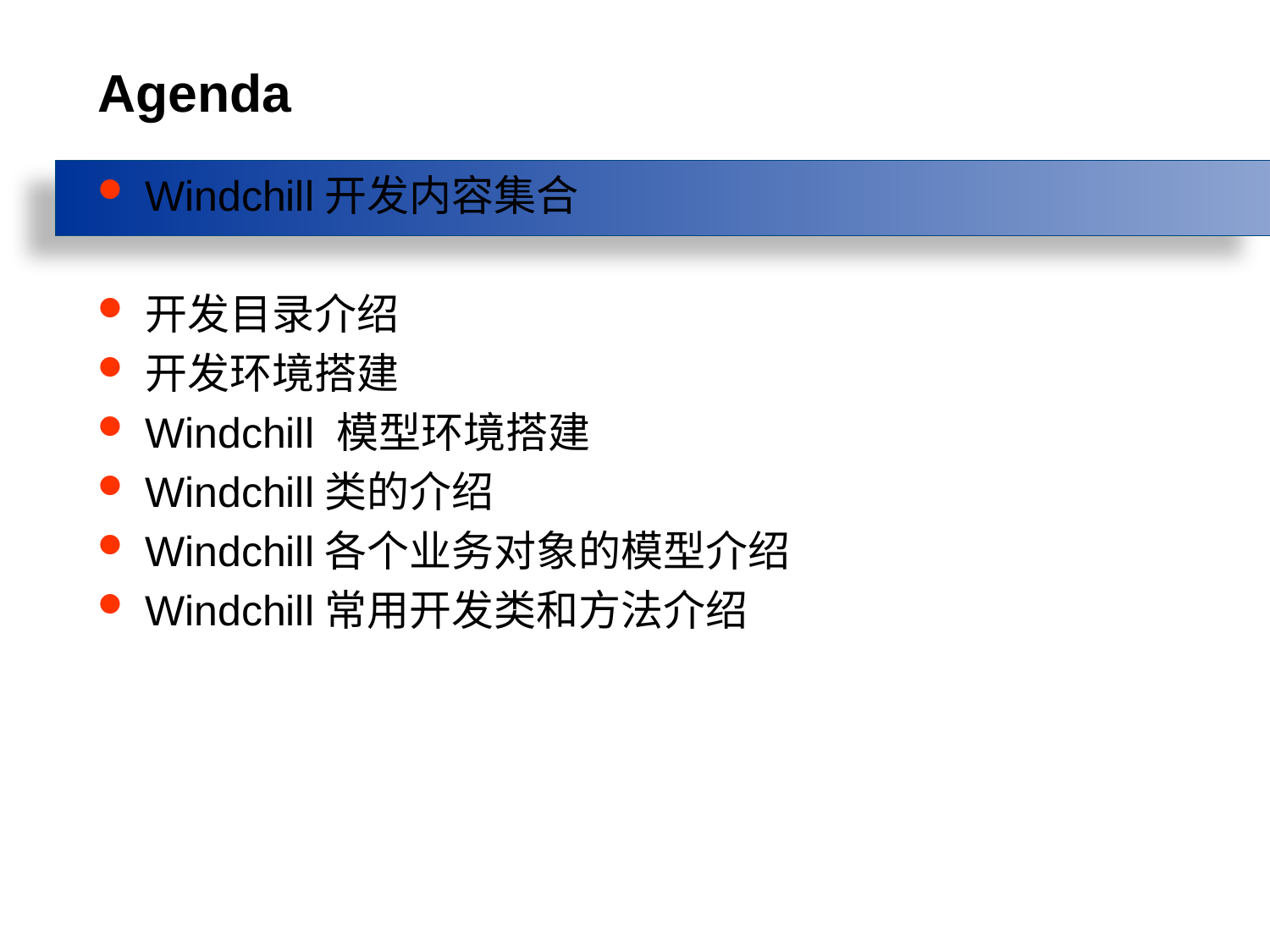

# Agenda

Windchill开发内容集合

开发目录介绍
开发环境搭建
Windchill 模型环境搭建
Windchill类的介绍
Windchill各个业务对象的模型介绍
Windchill常用开发类和方法介绍